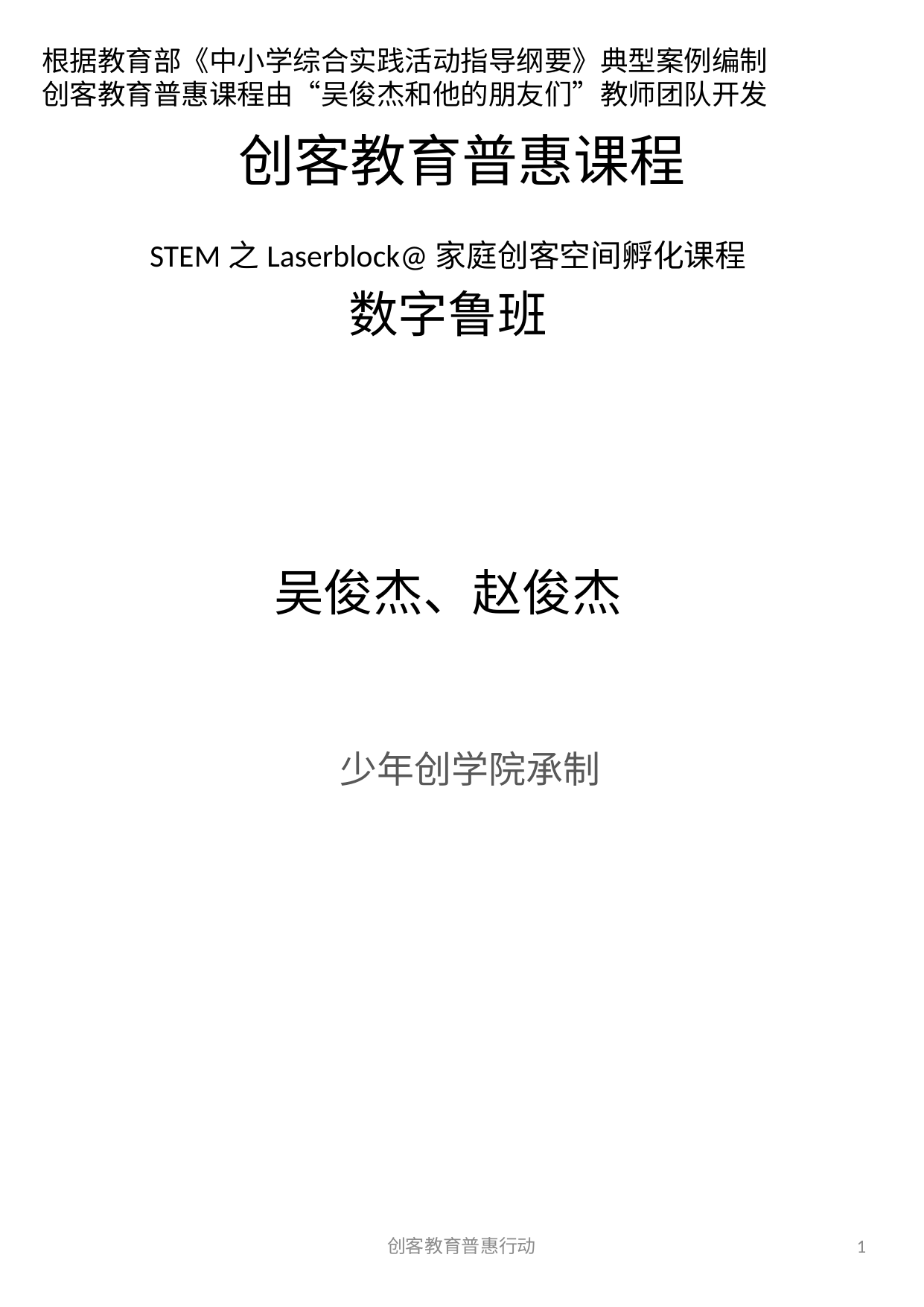

根据教育部《中小学综合实践活动指导纲要》典型案例编制
创客教育普惠课程由“吴俊杰和他的朋友们”教师团队开发
# 创客教育普惠课程
STEM之Laserblock@家庭创客空间孵化课程
数字鲁班

吴俊杰、赵俊杰
 少年创学院承制
创客教育普惠行动
1